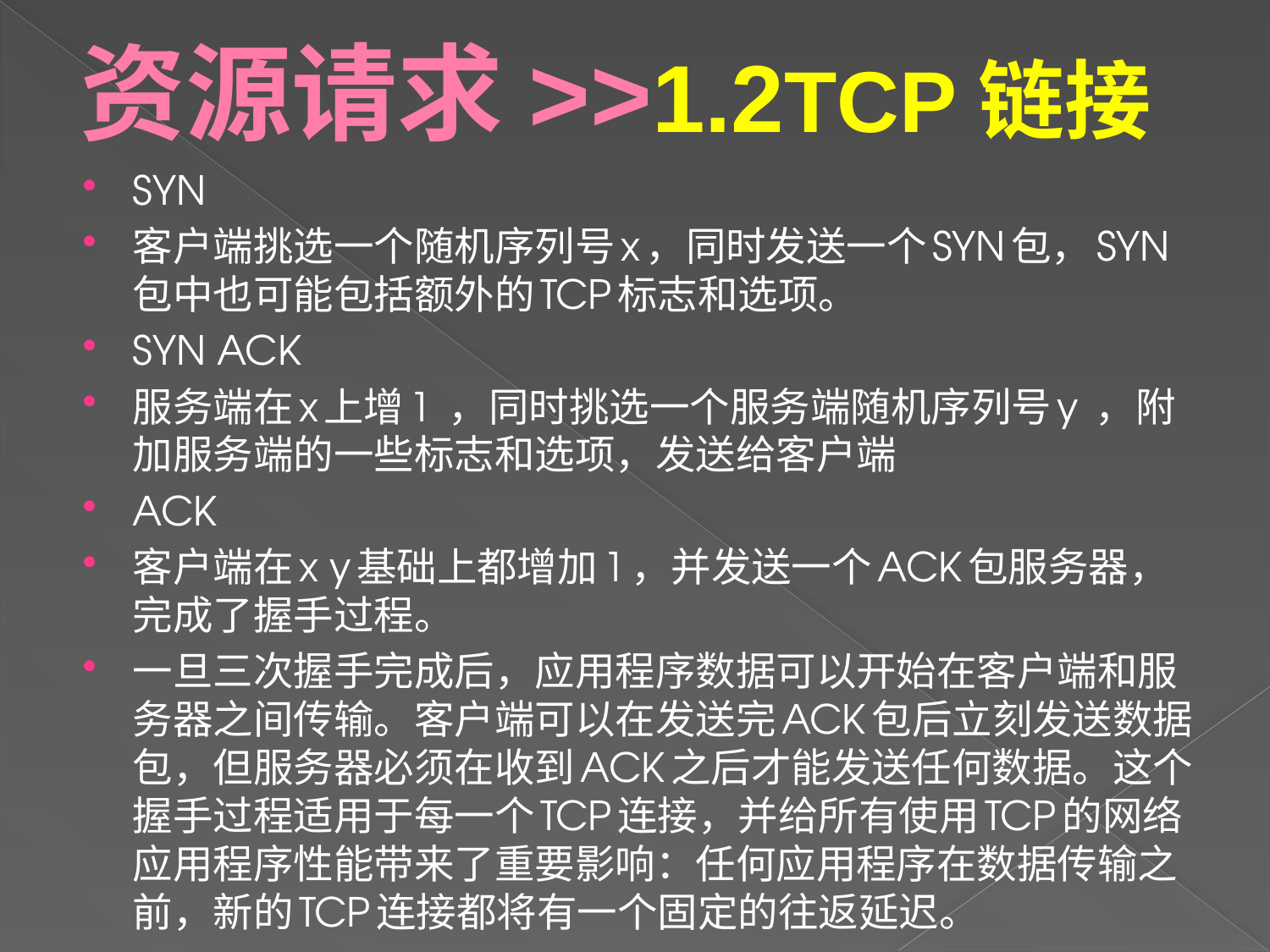

# 资源请求>>1.2TCP链接
SYN
客户端挑选一个随机序列号x，同时发送一个SYN包，SYN包中也可能包括额外的TCP标志和选项。
SYN ACK
服务端在x上增1 ，同时挑选一个服务端随机序列号y ，附加服务端的一些标志和选项，发送给客户端
ACK
客户端在x y基础上都增加1，并发送一个ACK包服务器，完成了握手过程。
一旦三次握手完成后，应用程序数据可以开始在客户端和服务器之间传输。客户端可以在发送完ACK包后立刻发送数据包，但服务器必须在收到ACK之后才能发送任何数据。这个握手过程适用于每一个TCP连接，并给所有使用TCP的网络应用程序性能带来了重要影响：任何应用程序在数据传输之前，新的TCP连接都将有一个固定的往返延迟。